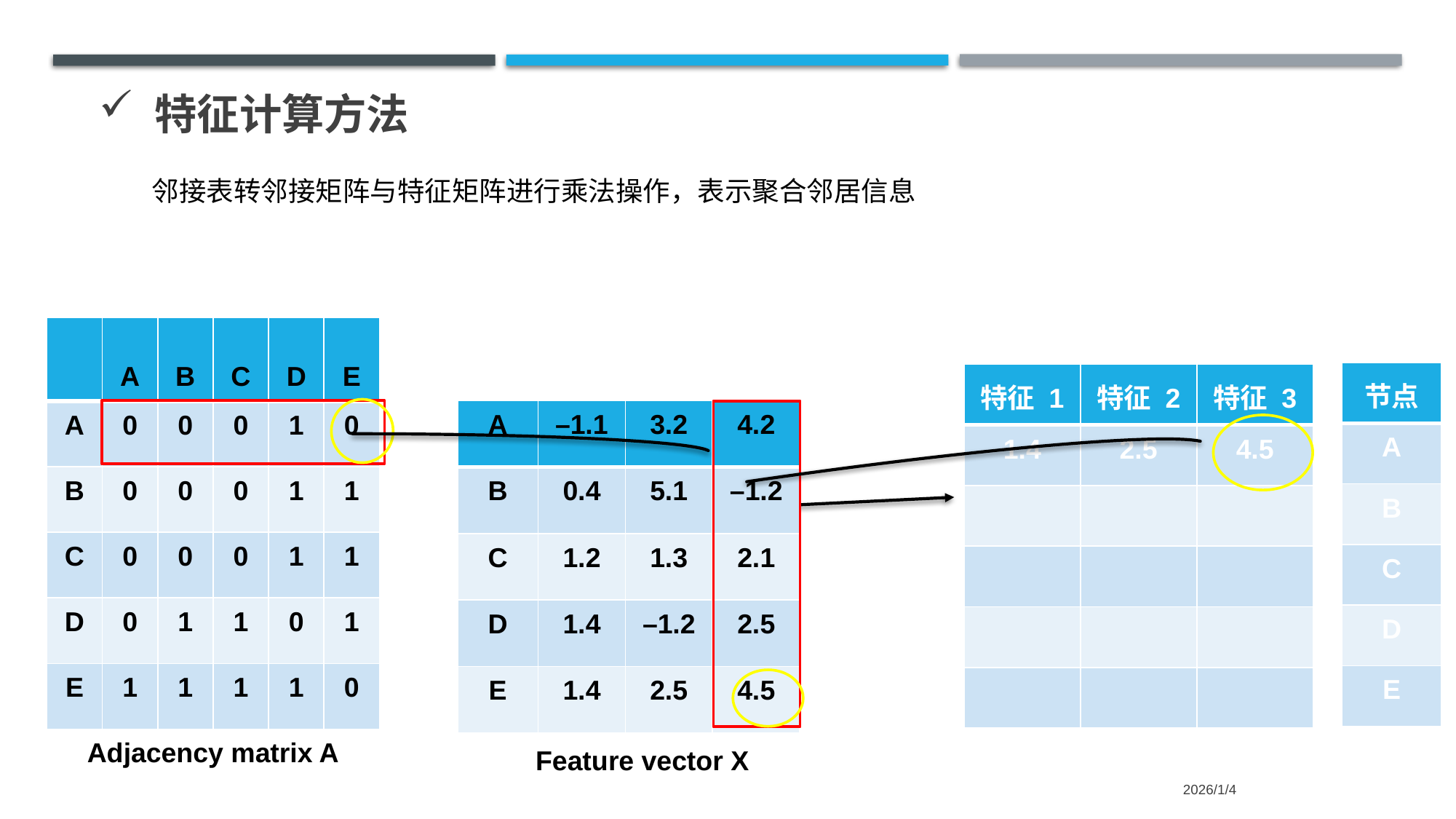

特征计算方法
邻接表转邻接矩阵与特征矩阵进行乘法操作，表示聚合邻居信息
|  | A | B | C | D | E |
| --- | --- | --- | --- | --- | --- |
| A | 0 | 0 | 0 | 1 | 0 |
| B | 0 | 0 | 0 | 1 | 1 |
| C | 0 | 0 | 0 | 1 | 1 |
| D | 0 | 1 | 1 | 0 | 1 |
| E | 1 | 1 | 1 | 1 | 0 |
| 节点 |
| --- |
| A |
| B |
| C |
| D |
| E |
| 特征 1 | 特征 2 | 特征 3 |
| --- | --- | --- |
| 1.4 | 2.5 | 4.5 |
|  |  |  |
|  |  |  |
|  |  |  |
|  |  |  |

| A | –1.1 | 3.2 | 4.2 |
| --- | --- | --- | --- |
| B | 0.4 | 5.1 | –1.2 |
| C | 1.2 | 1.3 | 2.1 |
| D | 1.4 | –1.2 | 2.5 |
| E | 1.4 | 2.5 | 4.5 |

Adjacency matrix A
Feature vector X
2026/1/4